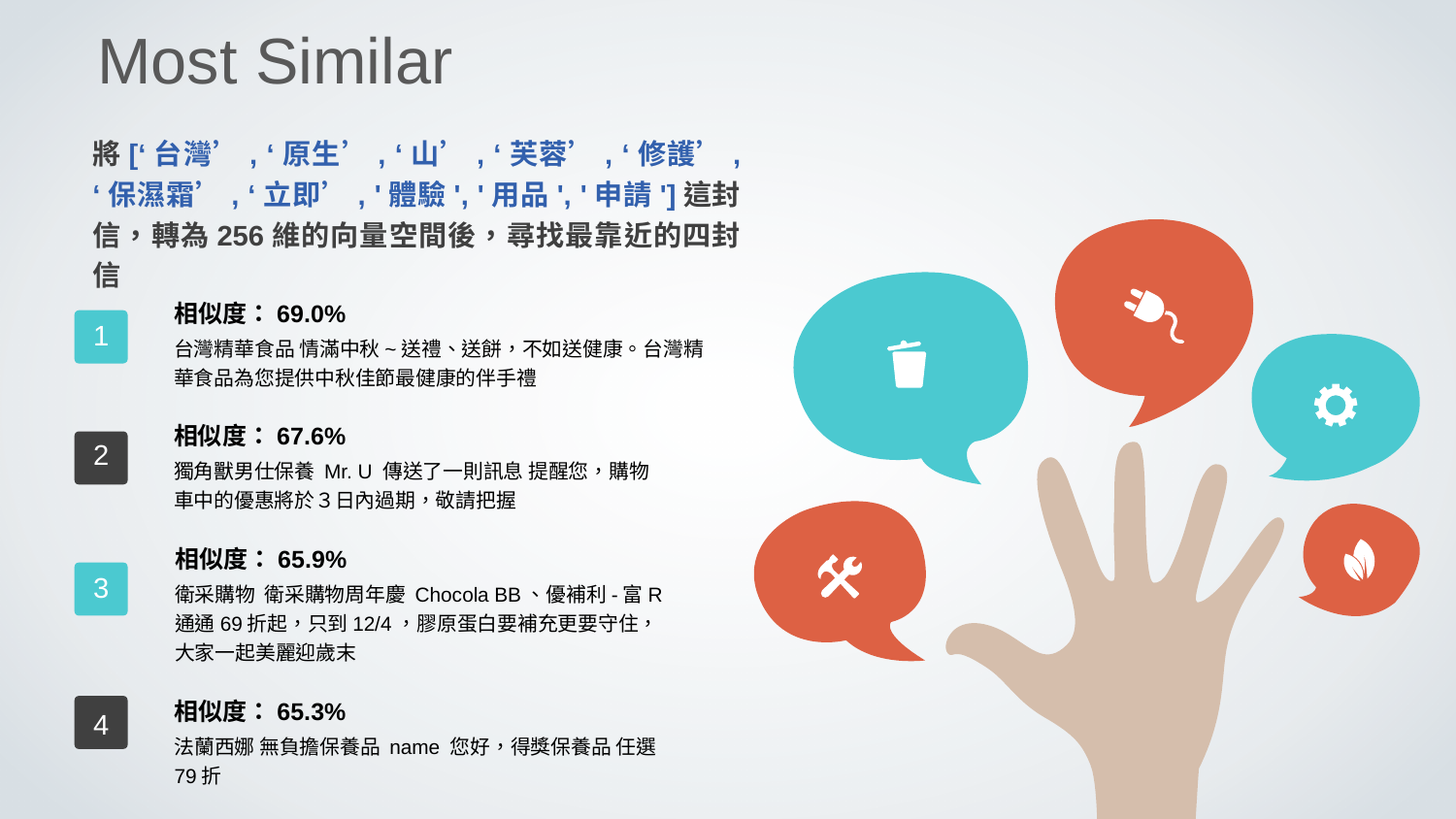

Most Similar
將[‘台灣’, ‘原生’, ‘山’, ‘芙蓉’, ‘修護’, ‘保濕霜’, ‘立即’, '體驗', '用品', '申請']這封信，轉為256維的向量空間後，尋找最靠近的四封信

相似度：69.0%
台灣精華食品 情滿中秋~送禮、送餅，不如送健康。台灣精華食品為您提供中秋佳節最健康的伴手禮

1

相似度：67.6%
獨角獸男仕保養 Mr. U 傳送了一則訊息 提醒您，購物車中的優惠將於３日內過期，敬請把握

2

相似度：65.9%
衛采購物  衛采購物周年慶 Chocola BB、優補利-富R通通69折起，只到12/4，膠原蛋白要補充更要守住，大家一起美麗迎歲末

3
相似度：65.3%
法蘭西娜 無負擔保養品 name 您好，得獎保養品 任選79折

4